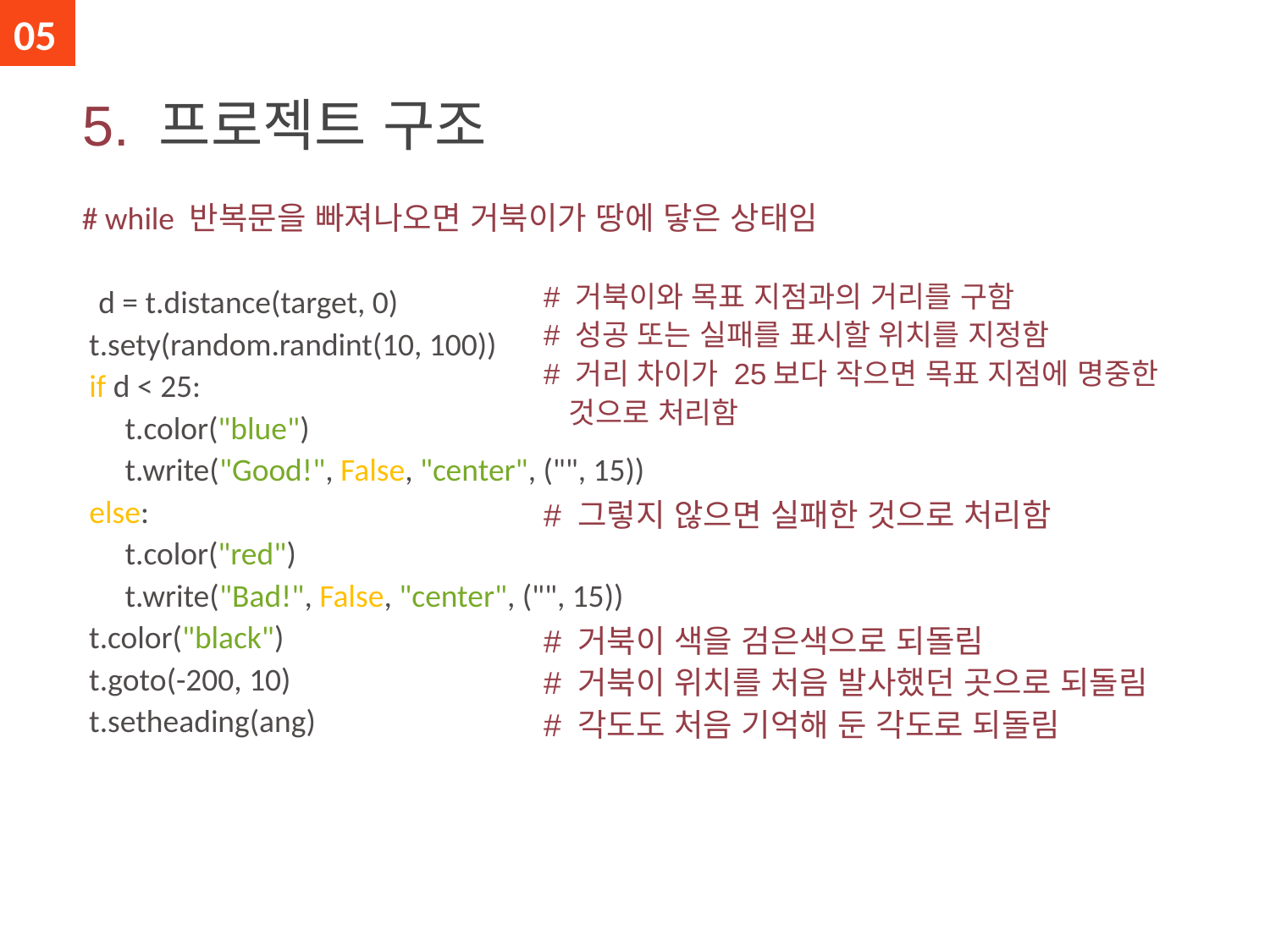

05
# 5. 프로젝트 구조
# while 반복문을 빠져나오면 거북이가 땅에 닿은 상태임 d = t.distance(target, 0) t.sety(random.randint(10, 100)) if d < 25: t.color("blue") t.write("Good!", False, "center", ("", 15)) else: t.color("red") t.write("Bad!", False, "center", ("", 15)) t.color("black") t.goto(-200, 10) t.setheading(ang)
# 거북이와 목표 지점과의 거리를 구함 # 성공 또는 실패를 표시할 위치를 지정함 # 거리 차이가 25보다 작으면 목표 지점에 명중한 것으로 처리함
# 그렇지 않으면 실패한 것으로 처리함 # 거북이 색을 검은색으로 되돌림 # 거북이 위치를 처음 발사했던 곳으로 되돌림 # 각도도 처음 기억해 둔 각도로 되돌림